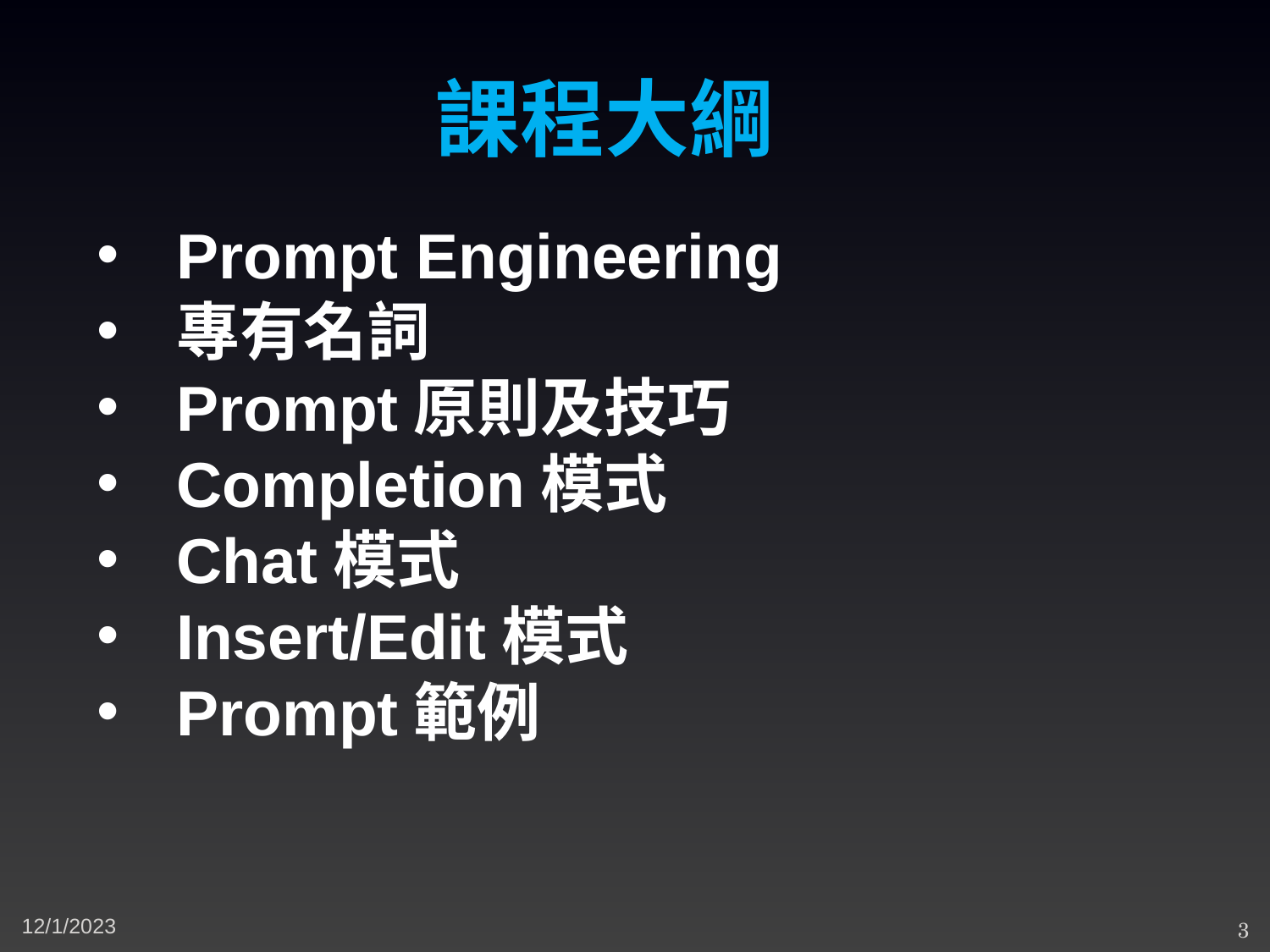

課程大綱
Prompt Engineering
專有名詞
Prompt原則及技巧
Completion模式
Chat模式
Insert/Edit模式
Prompt範例
12/1/2023
3